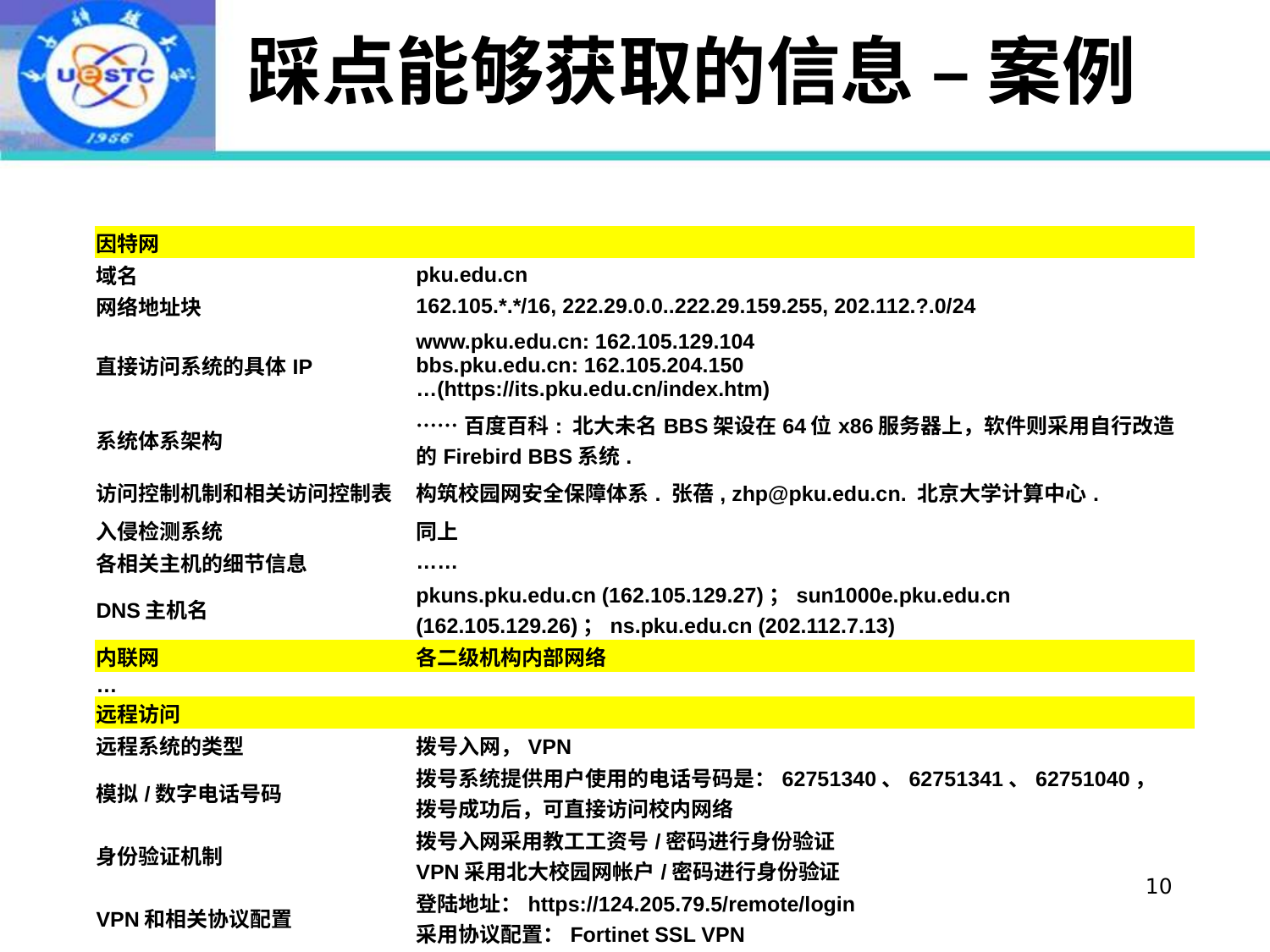

# 踩点能够获取的信息 – 案例
| 因特网 |  |
| --- | --- |
| 域名 | pku.edu.cn |
| 网络地址块 | 162.105.\*.\*/16, 222.29.0.0..222.29.159.255, 202.112.?.0/24 |
| 直接访问系统的具体IP | www.pku.edu.cn: 162.105.129.104 bbs.pku.edu.cn: 162.105.204.150 …(https://its.pku.edu.cn/index.htm) |
| 系统体系架构 | ……百度百科: 北大未名BBS架设在64位x86服务器上，软件则采用自行改造的Firebird BBS系统. |
| 访问控制机制和相关访问控制表 | 构筑校园网安全保障体系. 张蓓, zhp@pku.edu.cn. 北京大学计算中心. |
| 入侵检测系统 | 同上 |
| 各相关主机的细节信息 | …… |
| DNS主机名 | pkuns.pku.edu.cn (162.105.129.27)；sun1000e.pku.edu.cn (162.105.129.26)；ns.pku.edu.cn (202.112.7.13) |
| 内联网 | 各二级机构内部网络 |
| … |  |
| 远程访问 |  |
| 远程系统的类型 | 拨号入网，VPN |
| 模拟/数字电话号码 | 拨号系统提供用户使用的电话号码是：62751340、62751341、62751040， 拨号成功后，可直接访问校内网络 |
| 身份验证机制 | 拨号入网采用教工工资号/密码进行身份验证 VPN采用北大校园网帐户/密码进行身份验证 |
| VPN和相关协议配置 | 登陆地址：https://124.205.79.5/remote/login 采用协议配置：Fortinet SSL VPN |
10